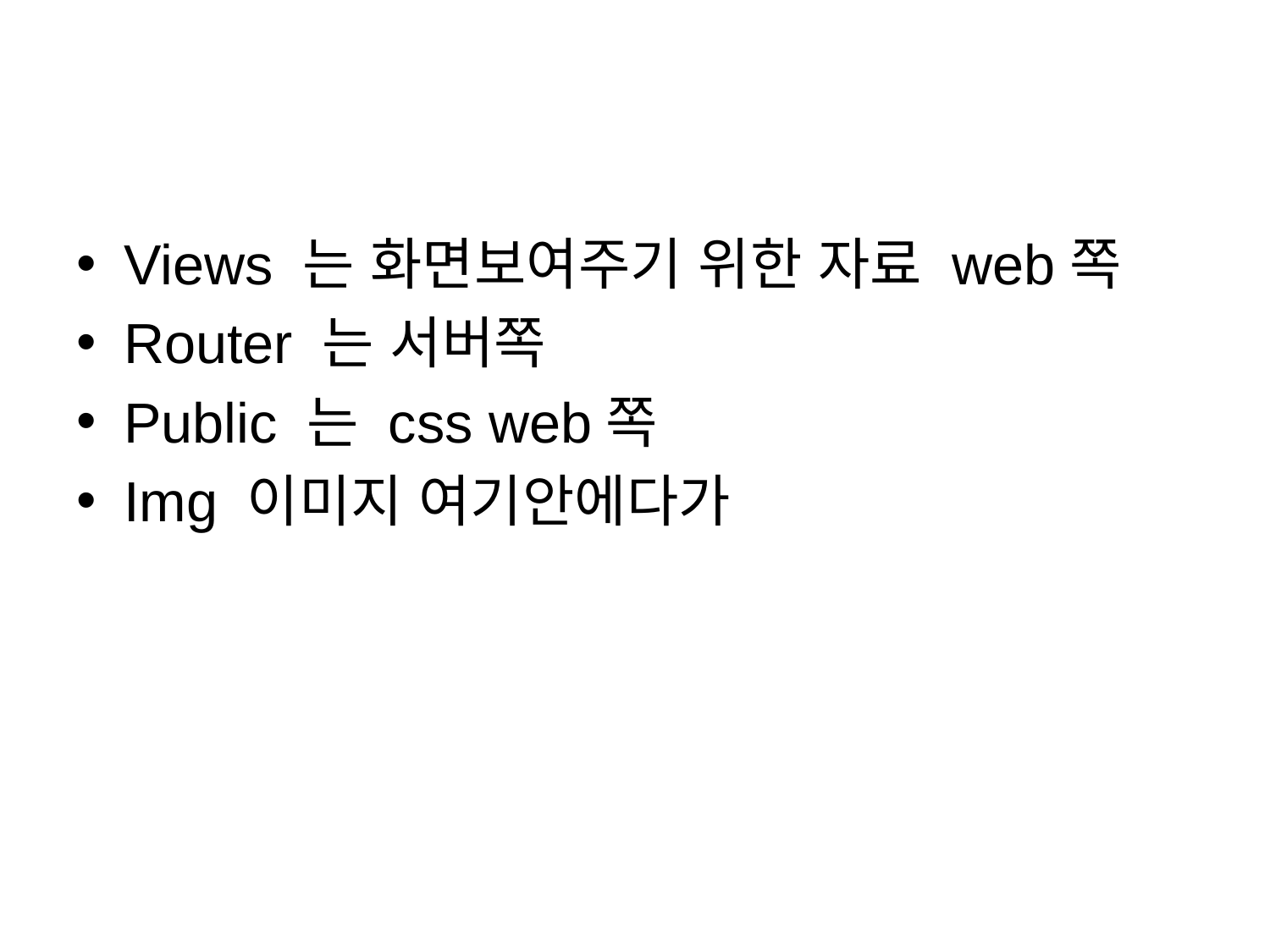

#
Views 는 화면보여주기 위한 자료 web쪽
Router 는 서버쪽
Public 는 css web쪽
Img 이미지 여기안에다가